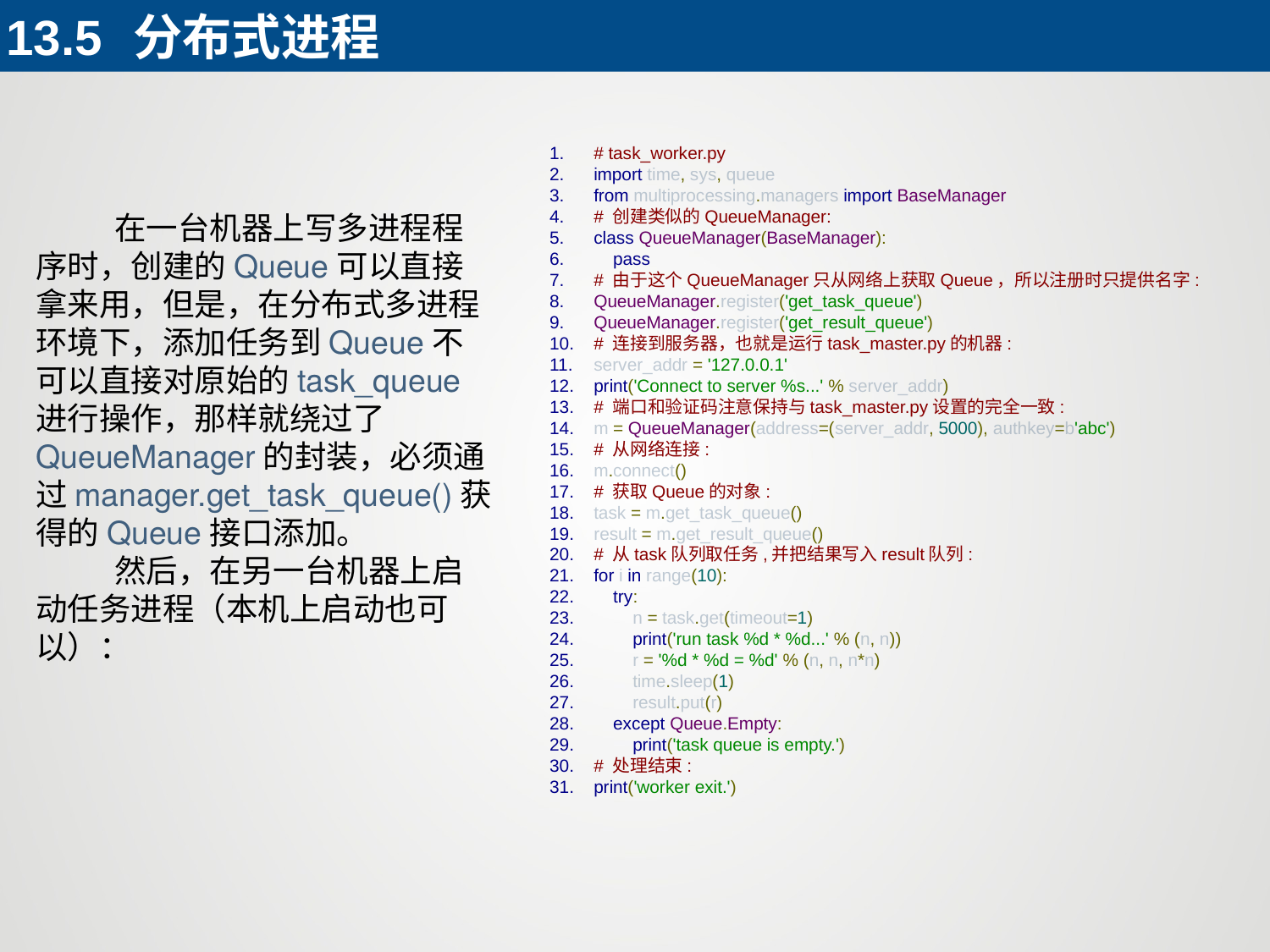

13.5	分布式进程
# task_worker.py
import time, sys, queue
from multiprocessing.managers import BaseManager
# 创建类似的QueueManager:
class QueueManager(BaseManager):
    pass
# 由于这个QueueManager只从网络上获取Queue，所以注册时只提供名字:
QueueManager.register('get_task_queue')
QueueManager.register('get_result_queue')
# 连接到服务器，也就是运行task_master.py的机器:
server_addr = '127.0.0.1'
print('Connect to server %s...' % server_addr)
# 端口和验证码注意保持与task_master.py设置的完全一致:
m = QueueManager(address=(server_addr, 5000), authkey=b'abc')
# 从网络连接:
m.connect()
# 获取Queue的对象:
task = m.get_task_queue()
result = m.get_result_queue()
# 从task队列取任务,并把结果写入result队列:
for i in range(10):
    try:
        n = task.get(timeout=1)
        print('run task %d * %d...' % (n, n))
        r = '%d * %d = %d' % (n, n, n*n)
        time.sleep(1)
        result.put(r)
    except Queue.Empty:
        print('task queue is empty.')
# 处理结束:
print('worker exit.')
        在一台机器上写多进程程序时，创建的Queue可以直接拿来用，但是，在分布式多进程环境下，添加任务到Queue不可以直接对原始的task_queue进行操作，那样就绕过了QueueManager的封装，必须通过manager.get_task_queue()获得的Queue接口添加。
        然后，在另一台机器上启动任务进程（本机上启动也可以）：